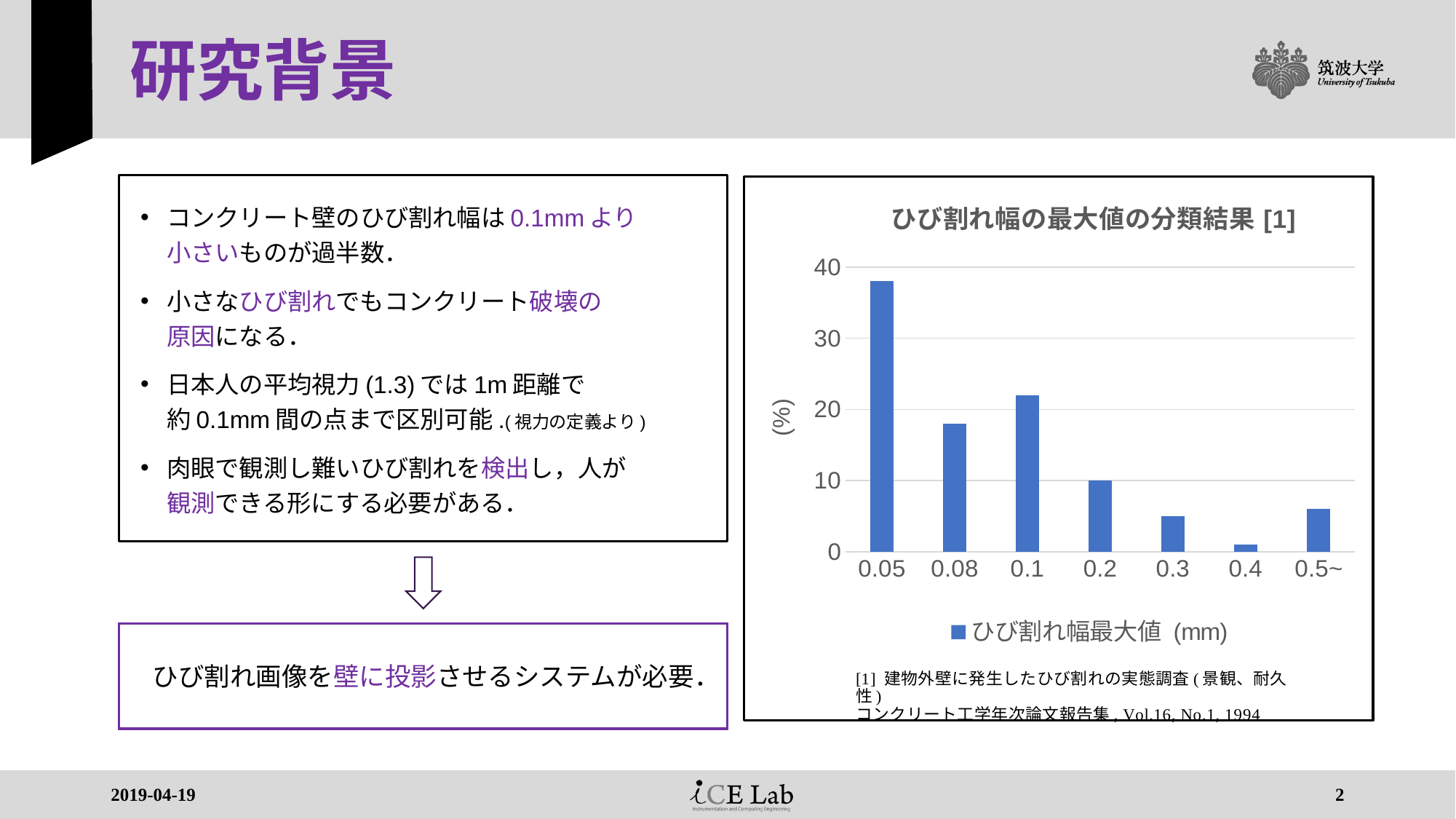

# 研究背景

### Chart: ひび割れ幅の最大値の分類結果[1]

| Category | ひび割れ幅最大値 (mm) |
|---|---|
| 0.05 | 38.0 |
| 0.08 | 18.0 |
| 0.1 | 22.0 |
| 0.2 | 10.0 |
| 0.3 | 5.0 |
| 0.4 | 1.0 |
| 0.5~ | 6.0 |
コンクリート壁のひび割れ幅は0.1mmより
小さいものが過半数．
小さなひび割れでもコンクリート破壊の
原因になる．
日本人の平均視力(1.3)では1m距離で
約0.1mm間の点まで区別可能.(視力の定義より)
肉眼で観測し難いひび割れを検出し，人が
観測できる形にする必要がある．

ひび割れ画像を壁に投影させるシステムが必要．
2019-04-19
2